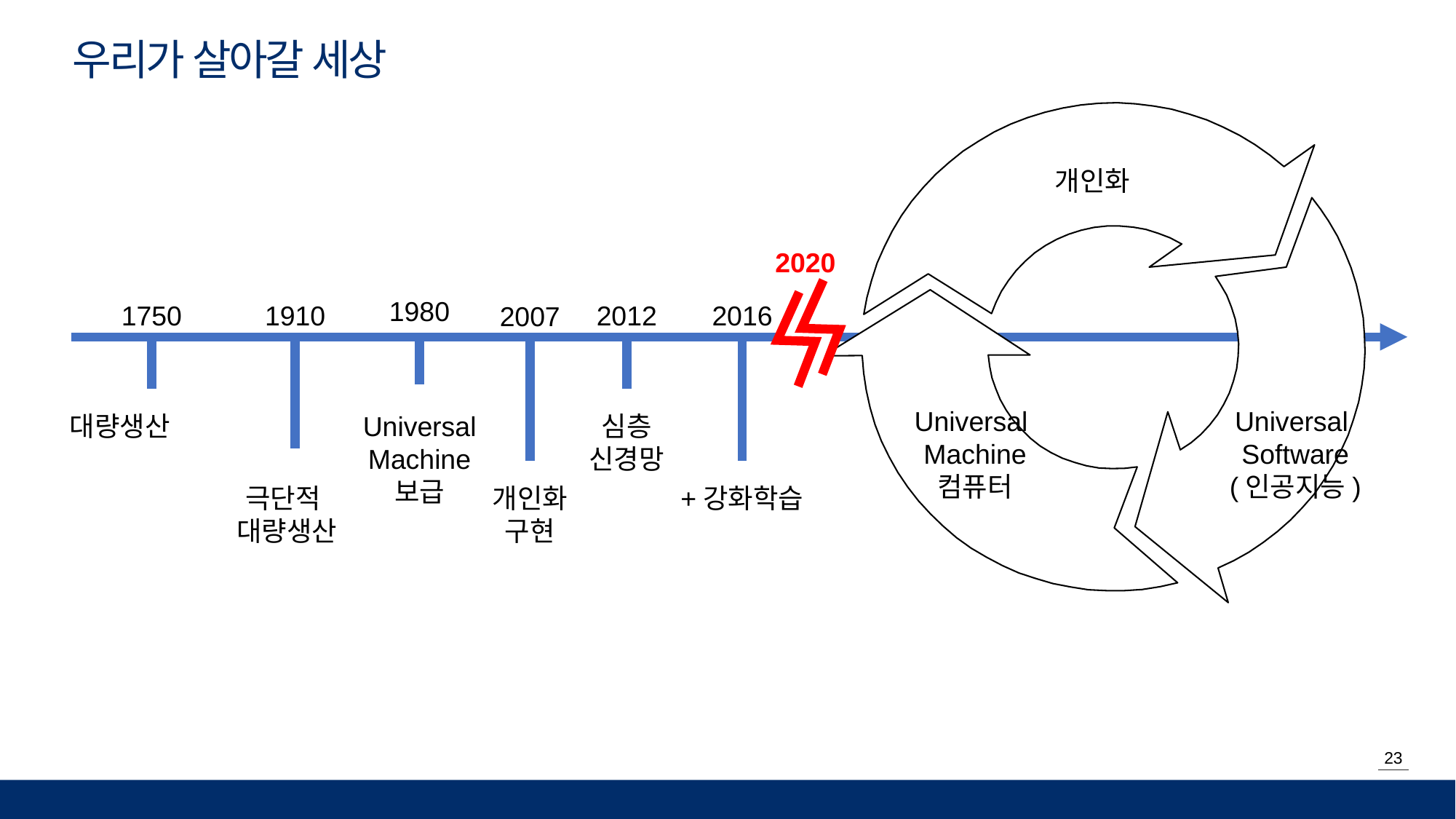

우리가 살아갈 세상

개인화
2020

1980
1750
2012
2016
1910
2007
Universal
Machine
컴퓨터
Universal
Software
(인공지능)
대량생산
Universal
Machine
보급
심층
신경망
극단적
대량생산
개인화
구현
+강화학습